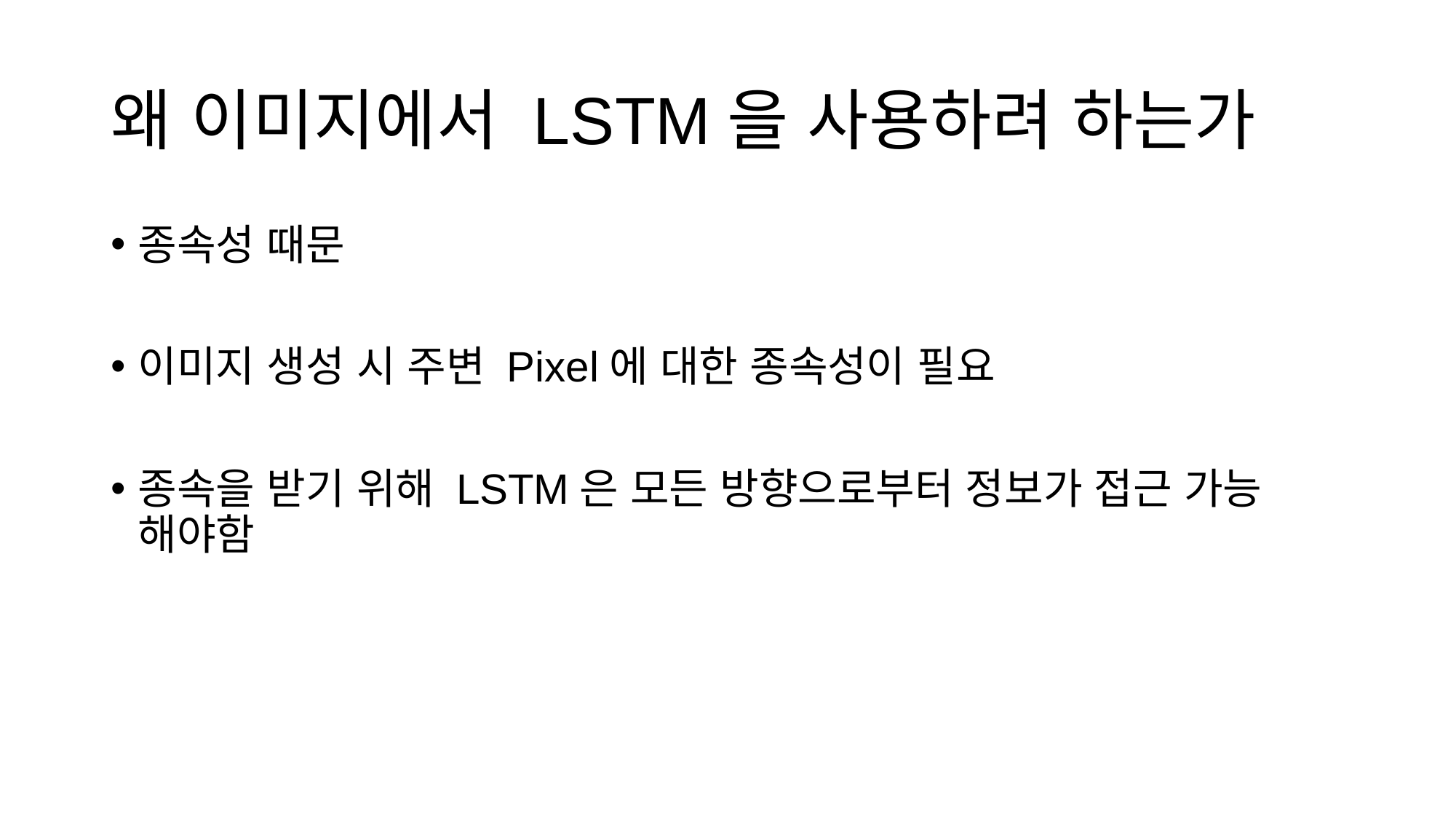

# 왜 이미지에서 LSTM을 사용하려 하는가
종속성 때문

이미지 생성 시 주변 Pixel에 대한 종속성이 필요

종속을 받기 위해 LSTM은 모든 방향으로부터 정보가 접근 가능 해야함